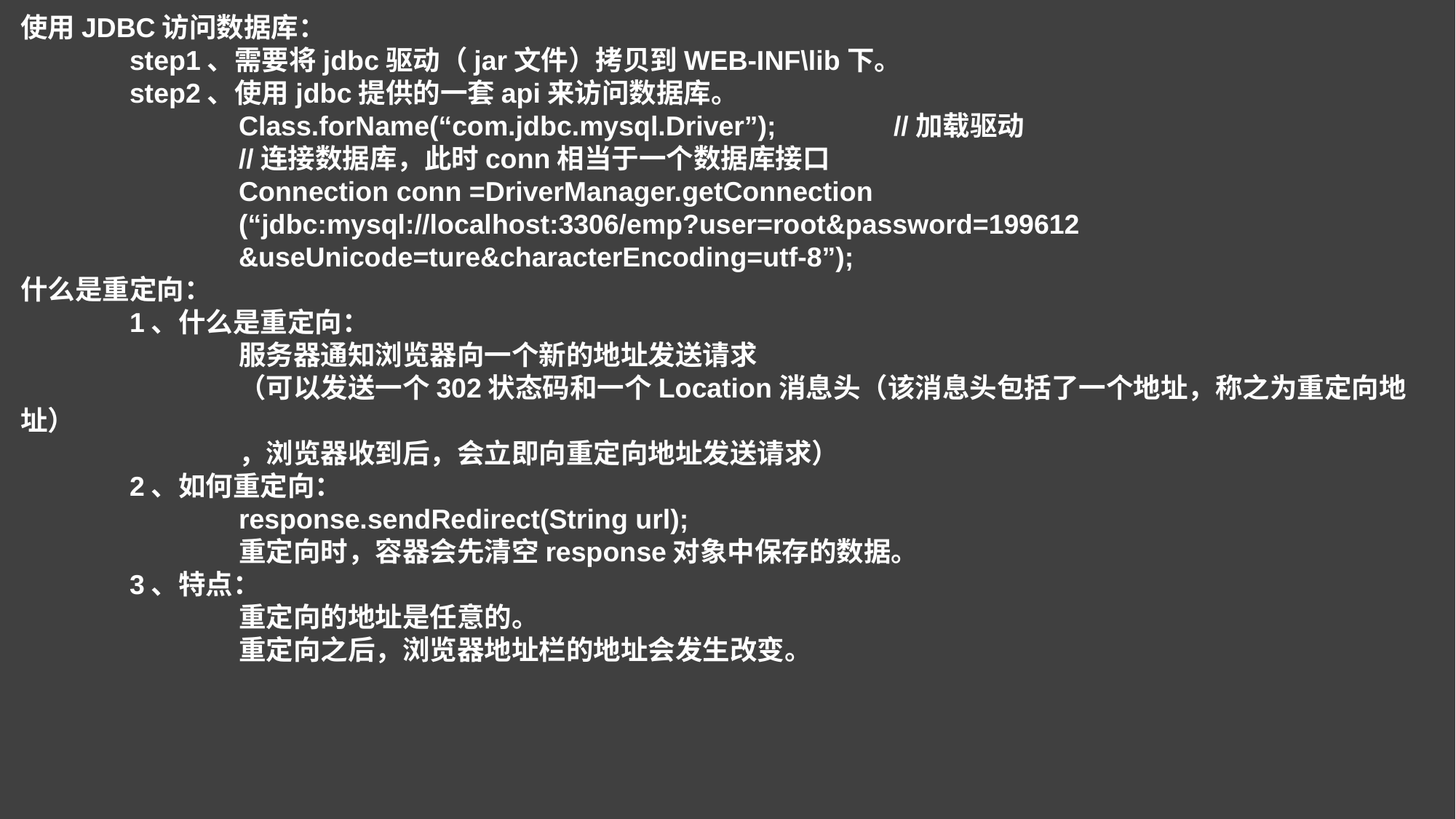

使用JDBC访问数据库：
	step1、需要将jdbc驱动（jar文件）拷贝到WEB-INF\lib下。
	step2、使用jdbc提供的一套api来访问数据库。
		Class.forName(“com.jdbc.mysql.Driver”);		//加载驱动
		//连接数据库，此时conn相当于一个数据库接口
		Connection conn =DriverManager.getConnection
		(“jdbc:mysql://localhost:3306/emp?user=root&password=199612
		&useUnicode=ture&characterEncoding=utf-8”);
什么是重定向：
	1、什么是重定向：
		服务器通知浏览器向一个新的地址发送请求
		（可以发送一个302状态码和一个Location消息头（该消息头包括了一个地址，称之为重定向地址）
		，浏览器收到后，会立即向重定向地址发送请求）
	2、如何重定向：
		response.sendRedirect(String url);
		重定向时，容器会先清空response对象中保存的数据。
	3、特点：
		重定向的地址是任意的。
		重定向之后，浏览器地址栏的地址会发生改变。